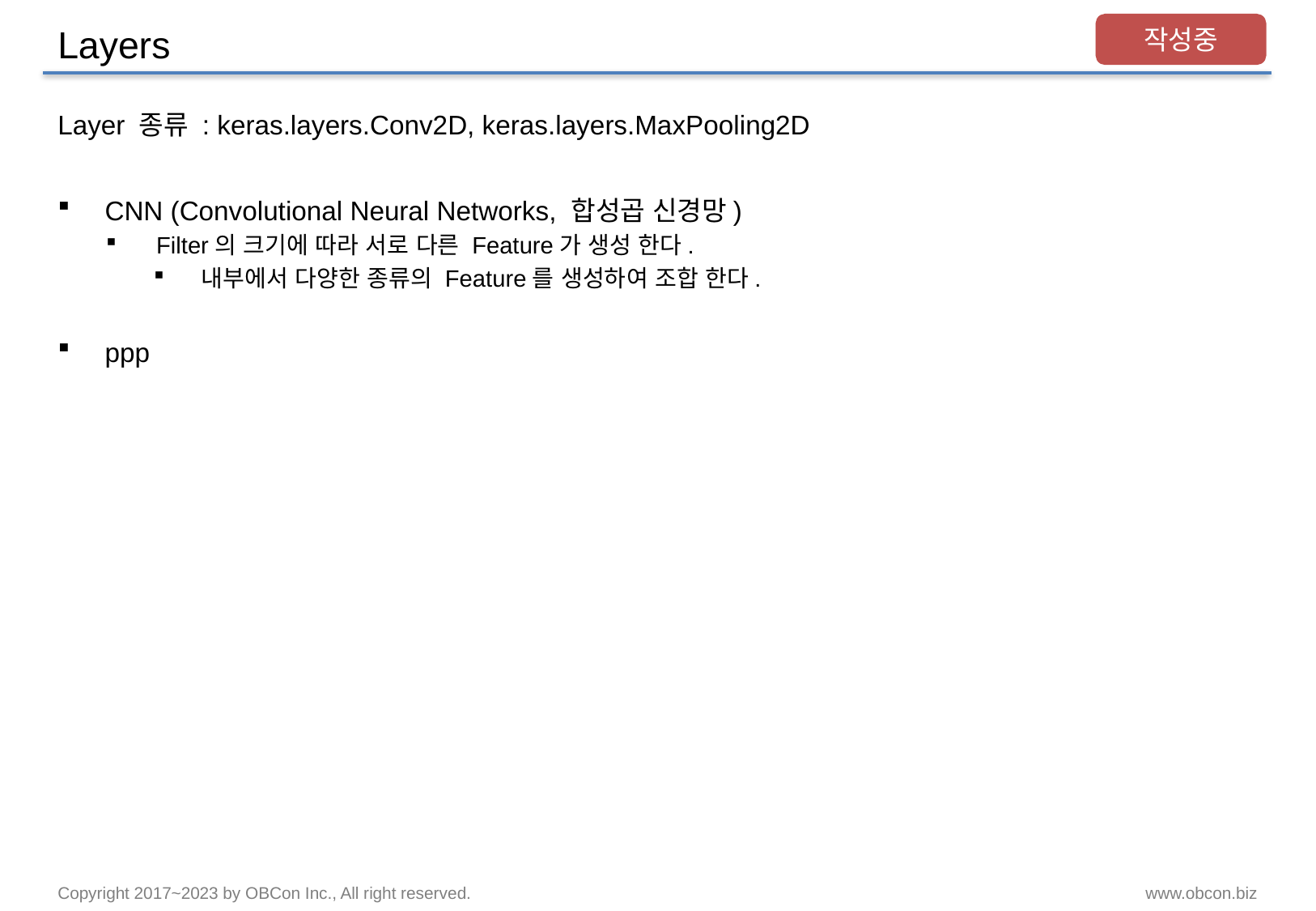

# Layers
작성중
Layer 종류 : keras.layers.Conv2D, keras.layers.MaxPooling2D
CNN (Convolutional Neural Networks, 합성곱 신경망)
Filter의 크기에 따라 서로 다른 Feature가 생성 한다.
내부에서 다양한 종류의 Feature를 생성하여 조합 한다.

ppp